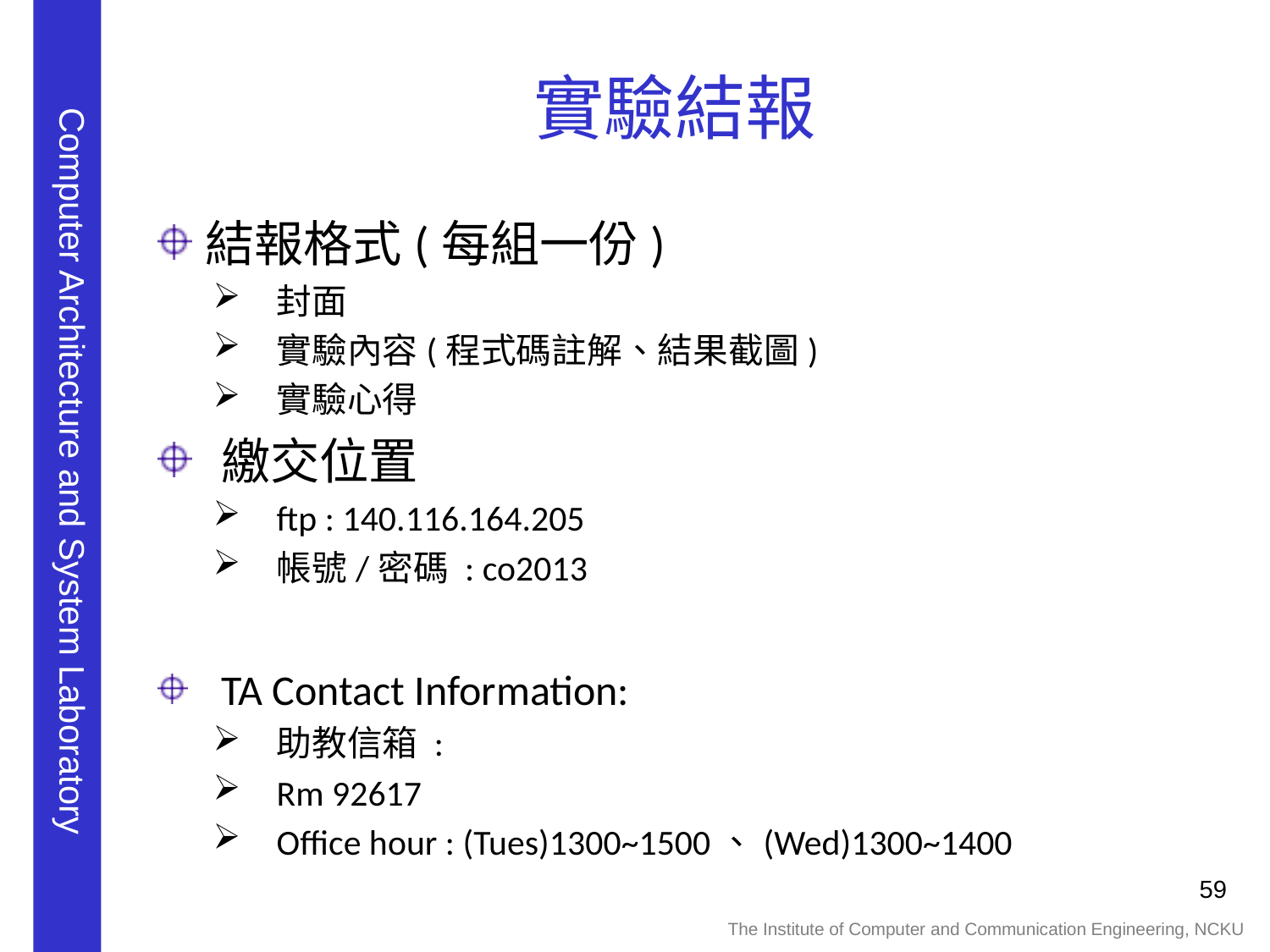

# 實驗結報
結報格式(每組一份)
封面
實驗內容(程式碼註解、結果截圖)
實驗心得
繳交位置
ftp : 140.116.164.205
帳號/密碼 : co2013

TA Contact Information:
助教信箱 :
Rm 92617
Office hour : (Tues)1300~1500、(Wed)1300~1400

59